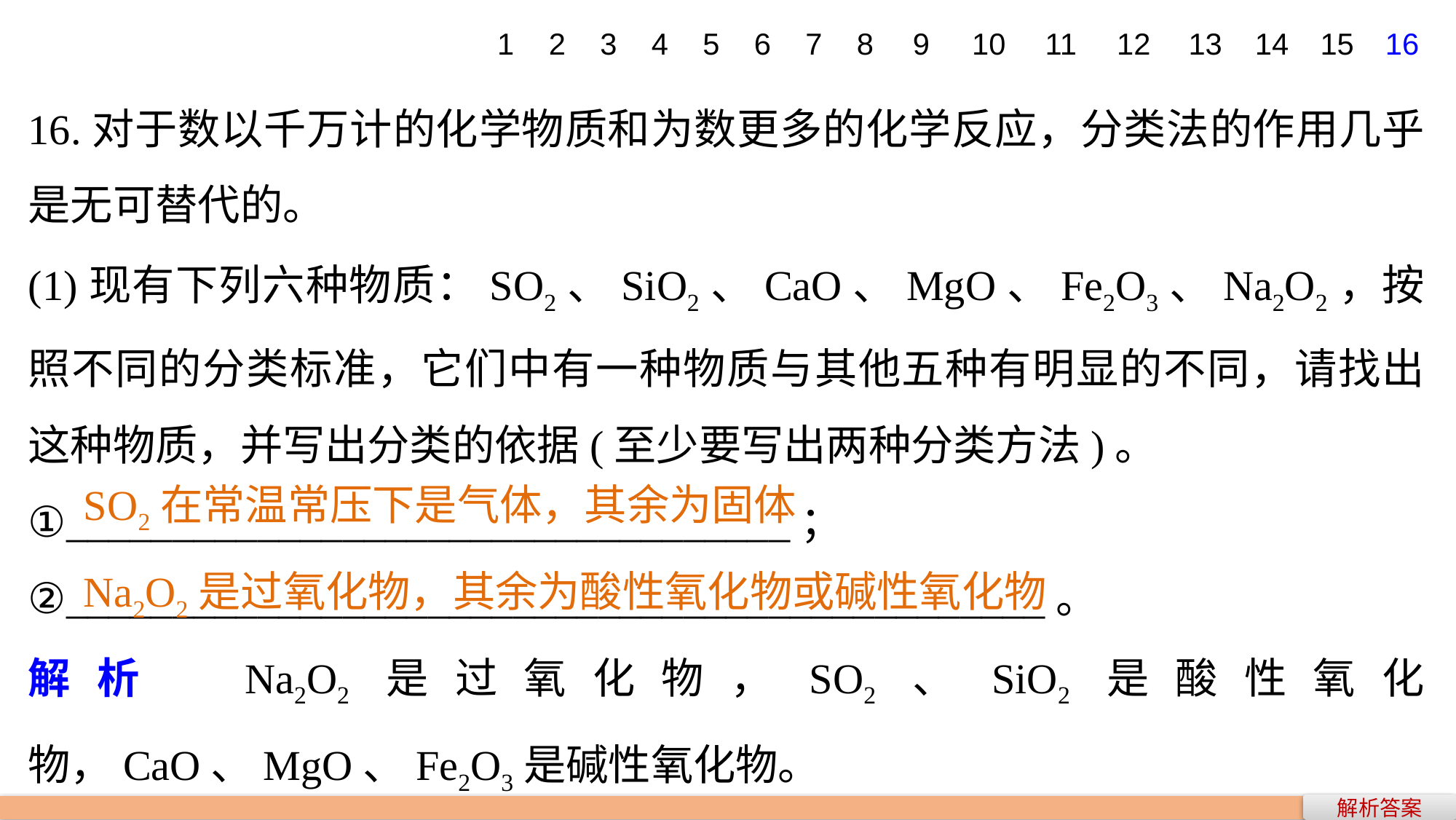

1
2
3
4
5
6
7
8
9
10
11
12
13
14
15
16
16.对于数以千万计的化学物质和为数更多的化学反应，分类法的作用几乎是无可替代的。
(1)现有下列六种物质：SO2、SiO2、CaO、MgO、Fe2O3、Na2O2，按照不同的分类标准，它们中有一种物质与其他五种有明显的不同，请找出这种物质，并写出分类的依据(至少要写出两种分类方法)。
①__________________________________；
②______________________________________________。
解析　Na2O2是过氧化物，SO2、SiO2是酸性氧化物，CaO、MgO、Fe2O3是碱性氧化物。
SO2在常温常压下是气体，其余为固体
Na2O2是过氧化物，其余为酸性氧化物或碱性氧化物
解析答案